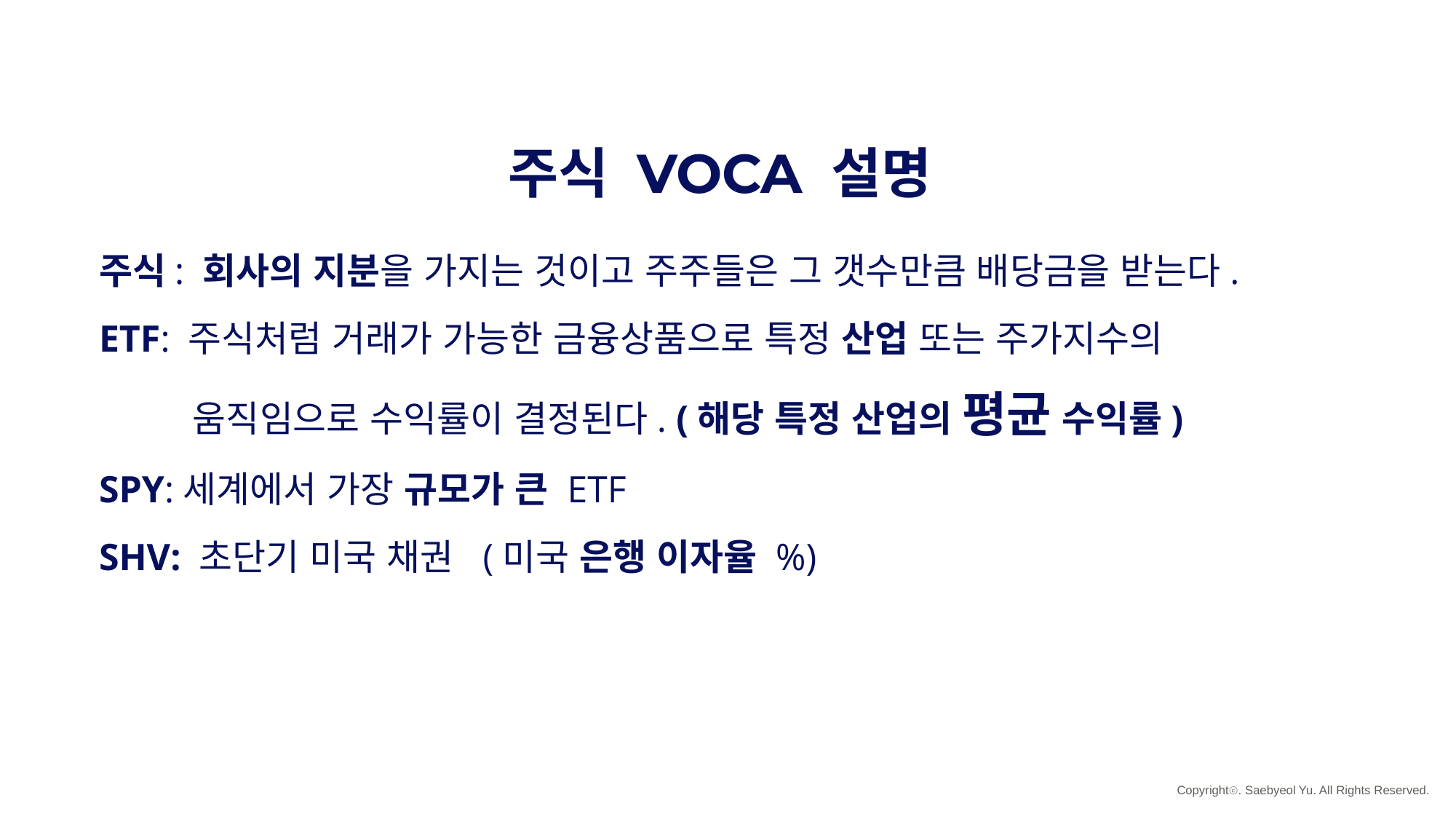

주식 VOCA 설명
주식: 회사의 지분을 가지는 것이고 주주들은 그 갯수만큼 배당금을 받는다.
ETF: 주식처럼 거래가 가능한 금융상품으로 특정 산업 또는 주가지수의
   움직임으로 수익률이 결정된다. (해당 특정 산업의 평균 수익률)
SPY:세계에서 가장 규모가 큰 ETF
SHV: 초단기 미국 채권  (미국 은행 이자율 %)